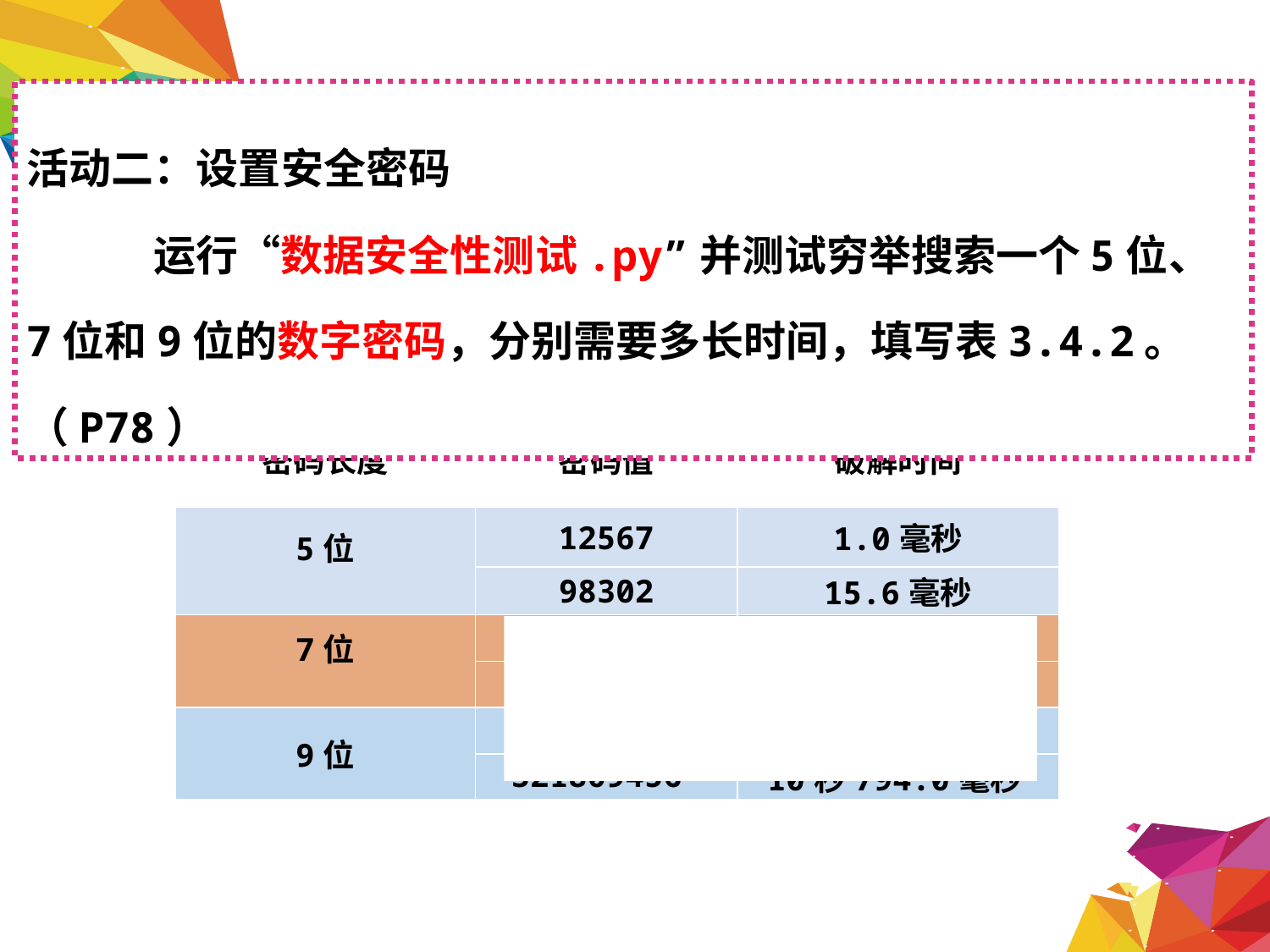

活动二：设置安全密码
	运行“数据安全性测试.py”并测试穷举搜索一个5位、7位和9位的数字密码，分别需要多长时间，填写表3.4.2。（P78）
| 密码长度 | 密码值 | 破解时间 |
| --- | --- | --- |
| 5位 | 12567 | 1.0毫秒 |
|  | 98302 | 15.6毫秒 |
| 7位 | 1248906 | 78.0毫秒 |
|  | 9784302 | 378.0毫秒 |
| 9位 | 132657980 | 4秒434.0毫秒 |
|  | 321809456 | 10秒794.0毫秒 |